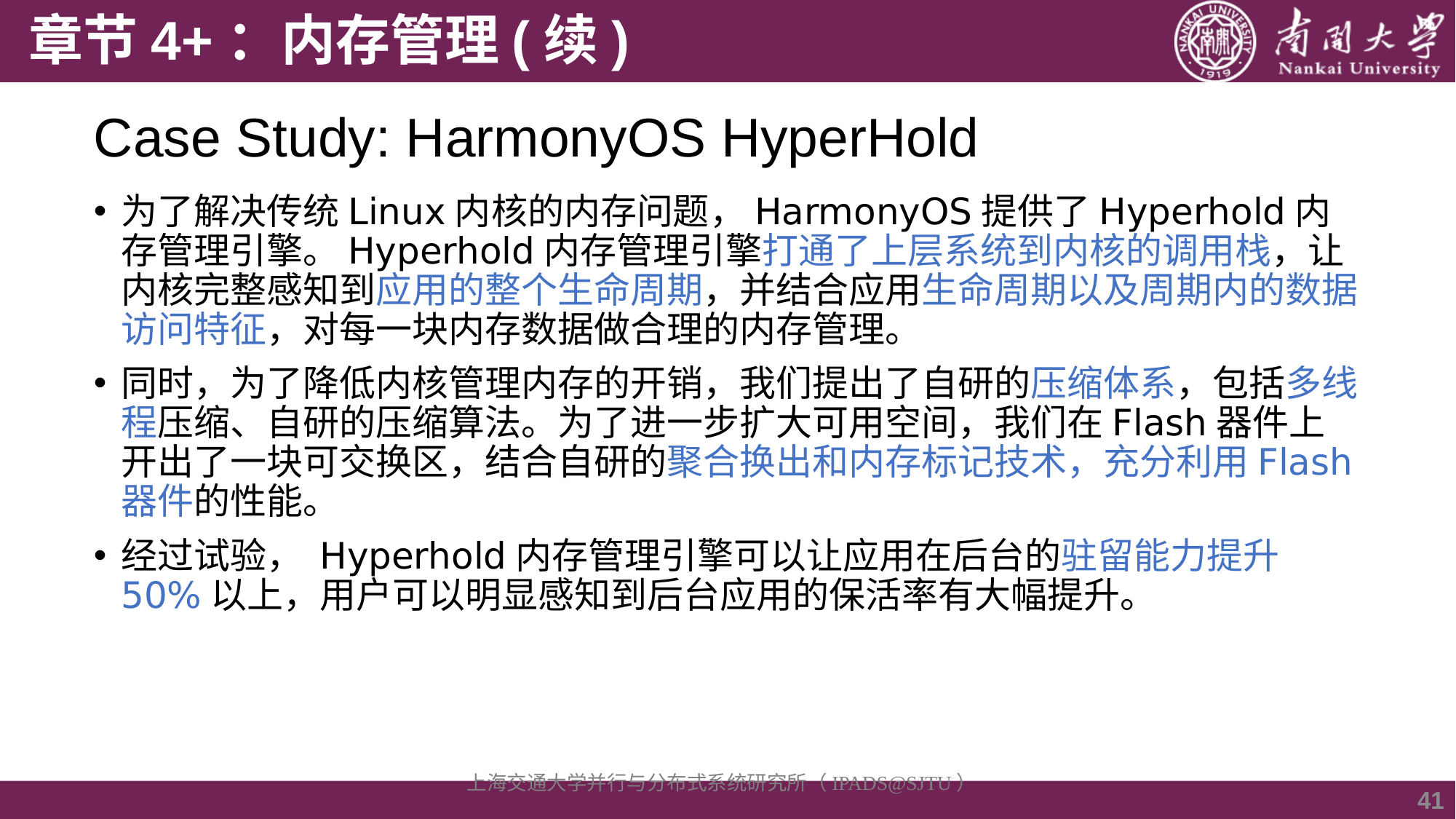

# Case Study: HarmonyOS HyperHold
为了解决传统Linux内核的内存问题，HarmonyOS提供了Hyperhold内存管理引擎。Hyperhold内存管理引擎打通了上层系统到内核的调用栈，让内核完整感知到应用的整个生命周期，并结合应用生命周期以及周期内的数据访问特征，对每一块内存数据做合理的内存管理。
同时，为了降低内核管理内存的开销，我们提出了自研的压缩体系，包括多线程压缩、自研的压缩算法。为了进一步扩大可用空间，我们在Flash器件上开出了一块可交换区，结合自研的聚合换出和内存标记技术，充分利用Flash器件的性能。
经过试验， Hyperhold内存管理引擎可以让应用在后台的驻留能力提升50%以上，用户可以明显感知到后台应用的保活率有大幅提升。
上海交通大学并行与分布式系统研究所（IPADS@SJTU）
41